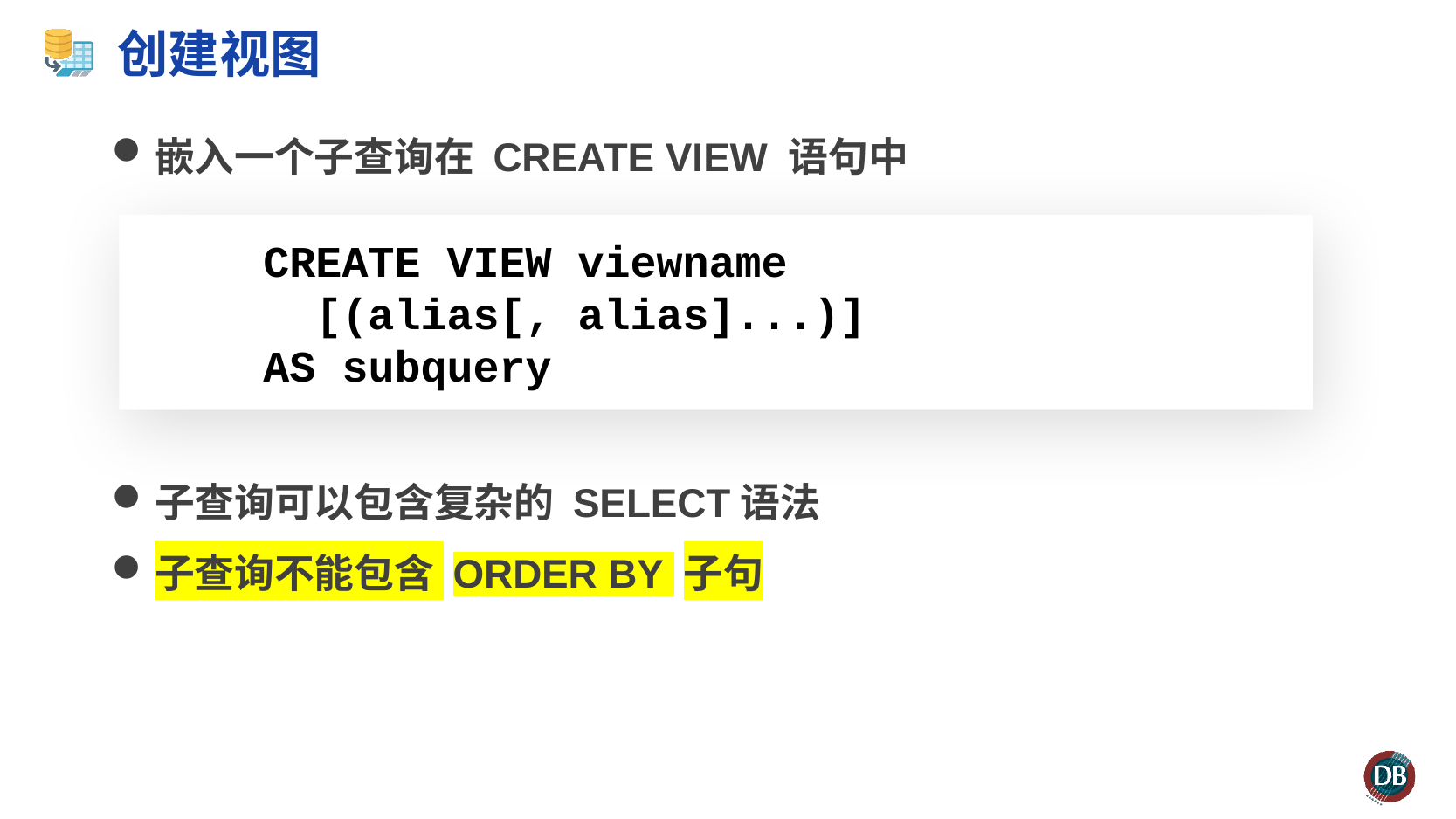

# 创建视图
嵌入一个子查询在 CREATE VIEW 语句中

子查询可以包含复杂的 SELECT语法
子查询不能包含 ORDER BY 子句
CREATE VIEW viewname
  [(alias[, alias]...)]
AS subquery